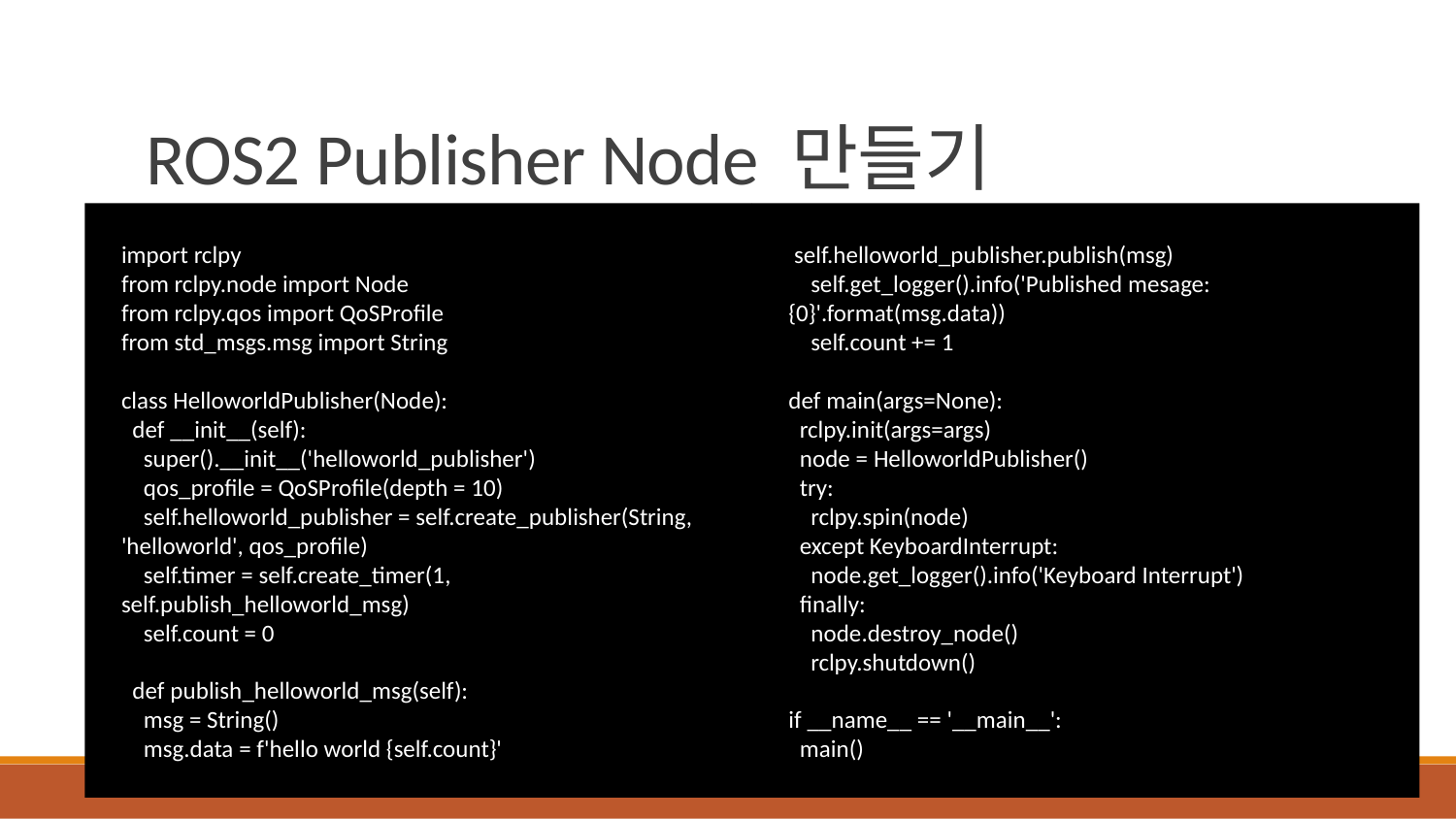

# ROS2 Publisher Node 만들기
import rclpy
from rclpy.node import Node
from rclpy.qos import QoSProfile
from std_msgs.msg import String

class HelloworldPublisher(Node):
  def __init__(self):
    super().__init__('helloworld_publisher')
    qos_profile = QoSProfile(depth = 10)
    self.helloworld_publisher = self.create_publisher(String, 'helloworld', qos_profile)
    self.timer = self.create_timer(1, self.publish_helloworld_msg)
    self.count = 0

  def publish_helloworld_msg(self):
    msg = String()
    msg.data = f'hello world {self.count}'

 self.helloworld_publisher.publish(msg)
    self.get_logger().info('Published mesage: {0}'.format(msg.data))
    self.count += 1

def main(args=None):
  rclpy.init(args=args)
  node = HelloworldPublisher()
  try:
    rclpy.spin(node)
  except KeyboardInterrupt:
    node.get_logger().info('Keyboard Interrupt')
  finally:
    node.destroy_node()
    rclpy.shutdown()

if __name__ == '__main__':
  main()